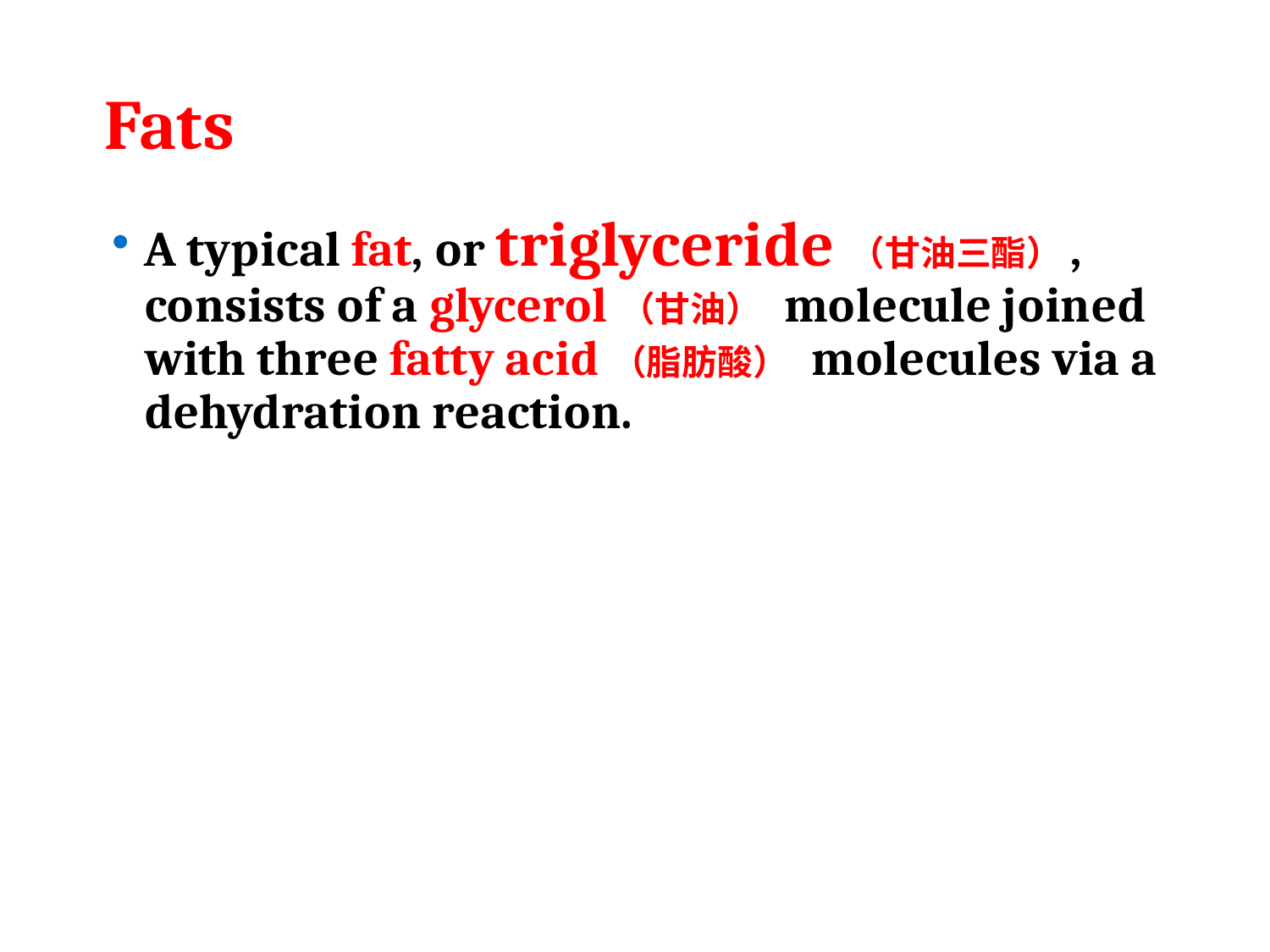

# Fats
A typical fat, or triglyceride（甘油三酯）, consists of a glycerol（甘油） molecule joined with three fatty acid（脂肪酸） molecules via a dehydration reaction.